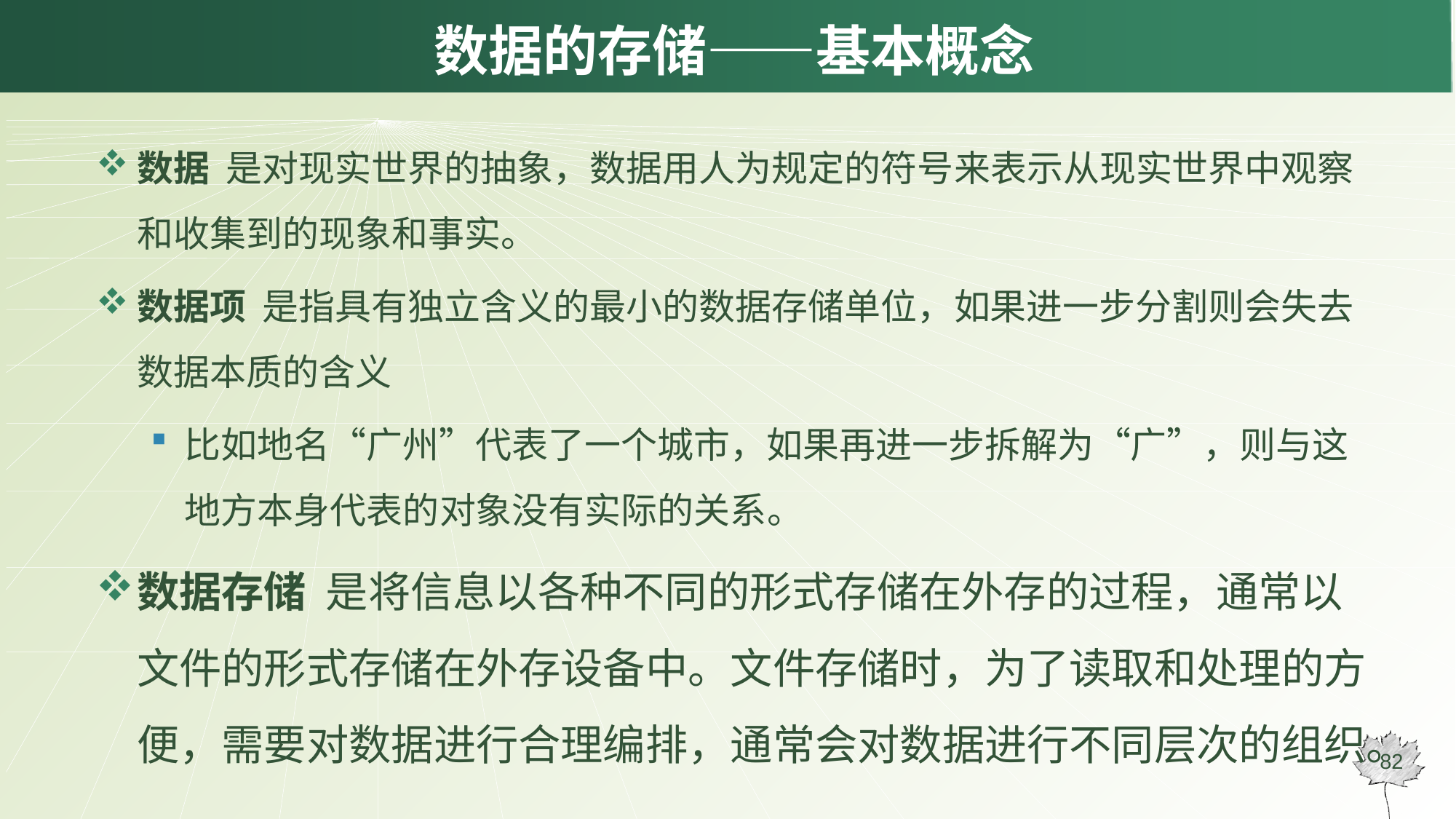

# 数据的存储——基本概念
数据  是对现实世界的抽象，数据用人为规定的符号来表示从现实世界中观察和收集到的现象和事实。
数据项  是指具有独立含义的最小的数据存储单位，如果进一步分割则会失去数据本质的含义
比如地名“广州”代表了一个城市，如果再进一步拆解为“广”，则与这地方本身代表的对象没有实际的关系。
数据存储  是将信息以各种不同的形式存储在外存的过程，通常以文件的形式存储在外存设备中。文件存储时，为了读取和处理的方便，需要对数据进行合理编排，通常会对数据进行不同层次的组织。

82